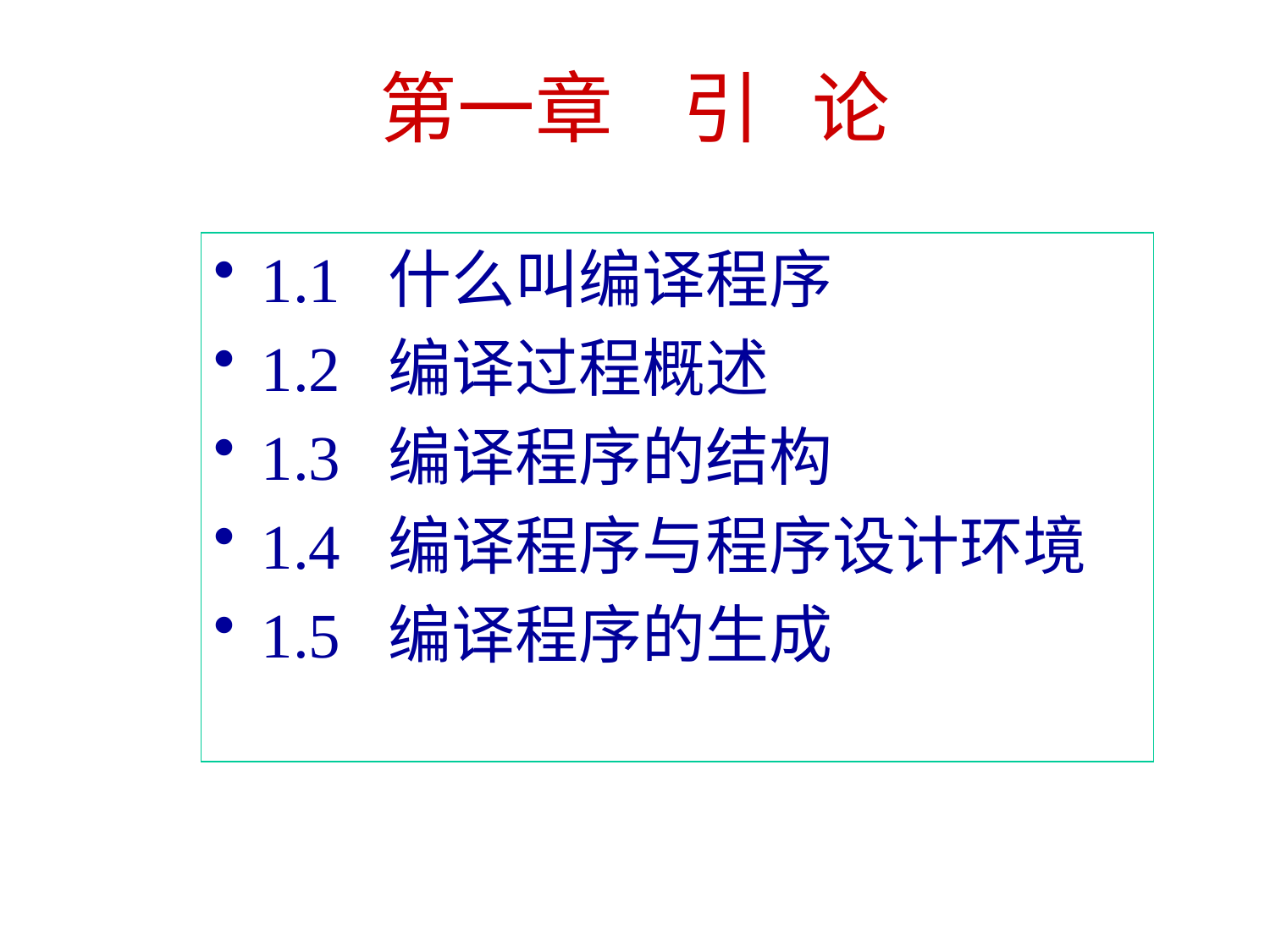

# 第一章    引   论
1.1  什么叫编译程序
1.2  编译过程概述
1.3  编译程序的结构
1.4  编译程序与程序设计环境
1.5  编译程序的生成